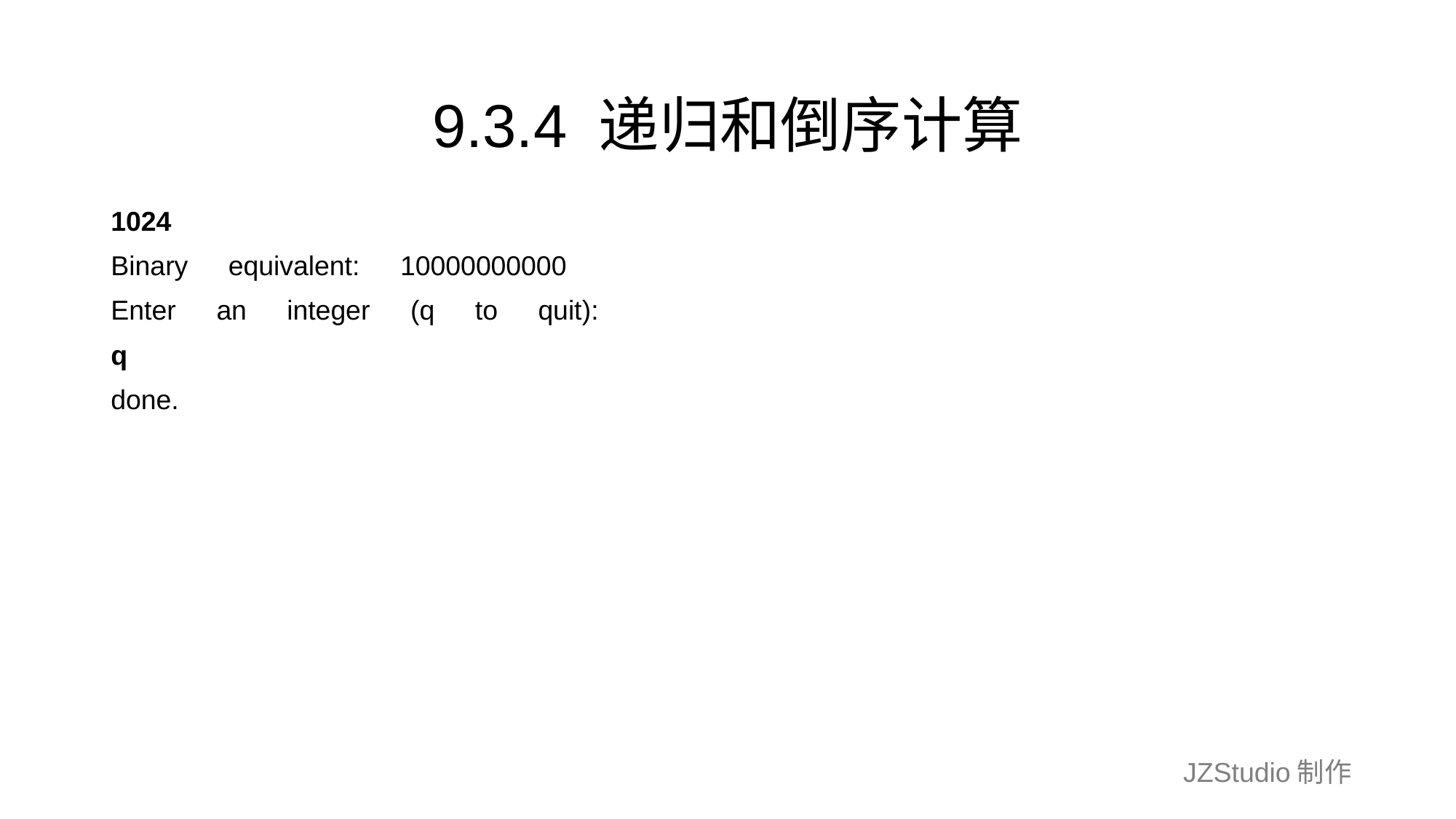

# 9.3.4 递归和倒序计算
1024
Binary　equivalent:　10000000000
Enter　an　integer　(q　to　quit):
q
done.